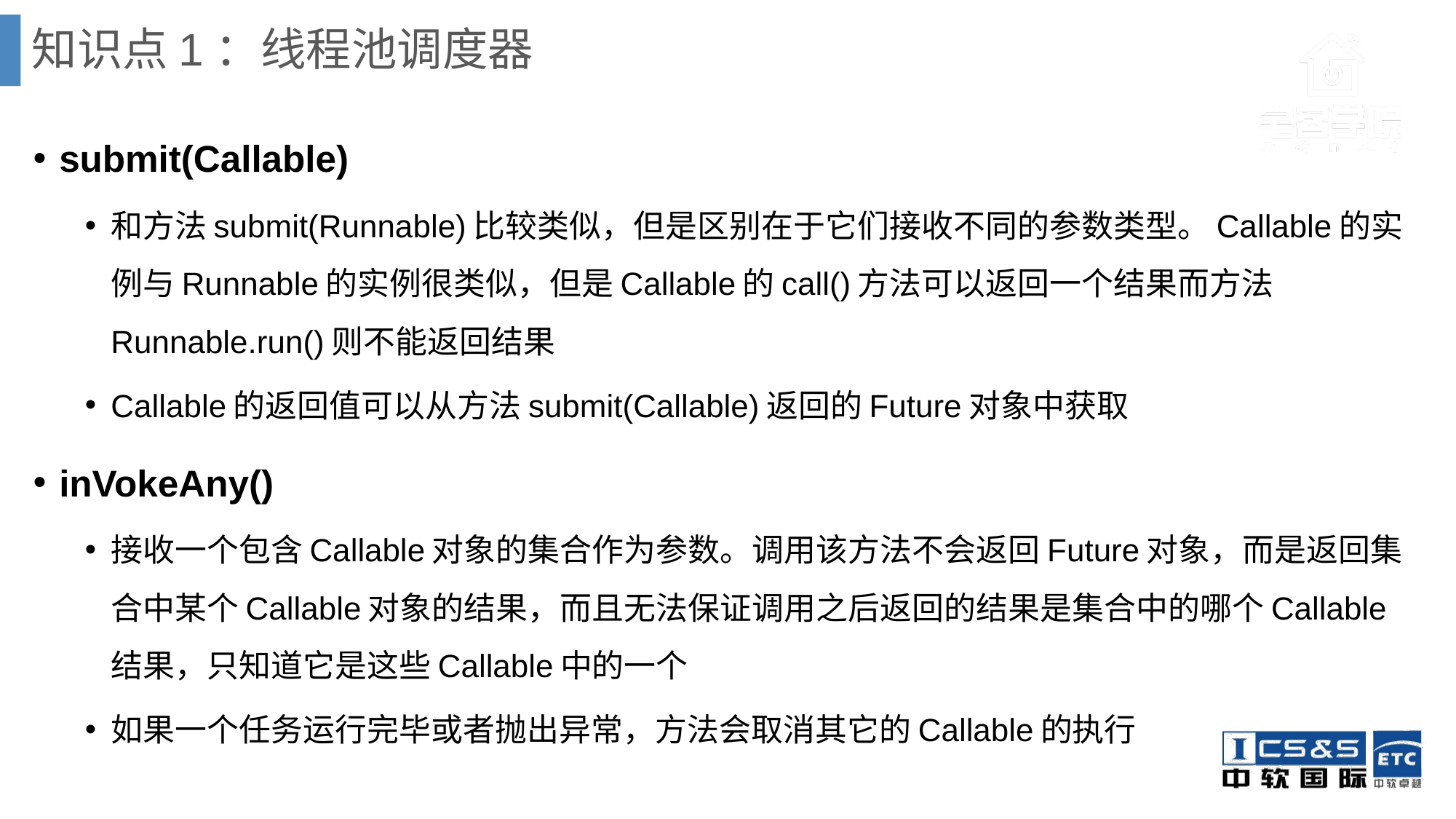

# 知识点1：线程池调度器
submit(Callable)
和方法submit(Runnable)比较类似，但是区别在于它们接收不同的参数类型。Callable的实例与Runnable的实例很类似，但是Callable的call()方法可以返回一个结果而方法Runnable.run()则不能返回结果
Callable的返回值可以从方法submit(Callable)返回的Future对象中获取
inVokeAny()
接收一个包含Callable对象的集合作为参数。调用该方法不会返回Future对象，而是返回集合中某个Callable对象的结果，而且无法保证调用之后返回的结果是集合中的哪个Callable结果，只知道它是这些Callable中的一个
如果一个任务运行完毕或者抛出异常，方法会取消其它的Callable的执行